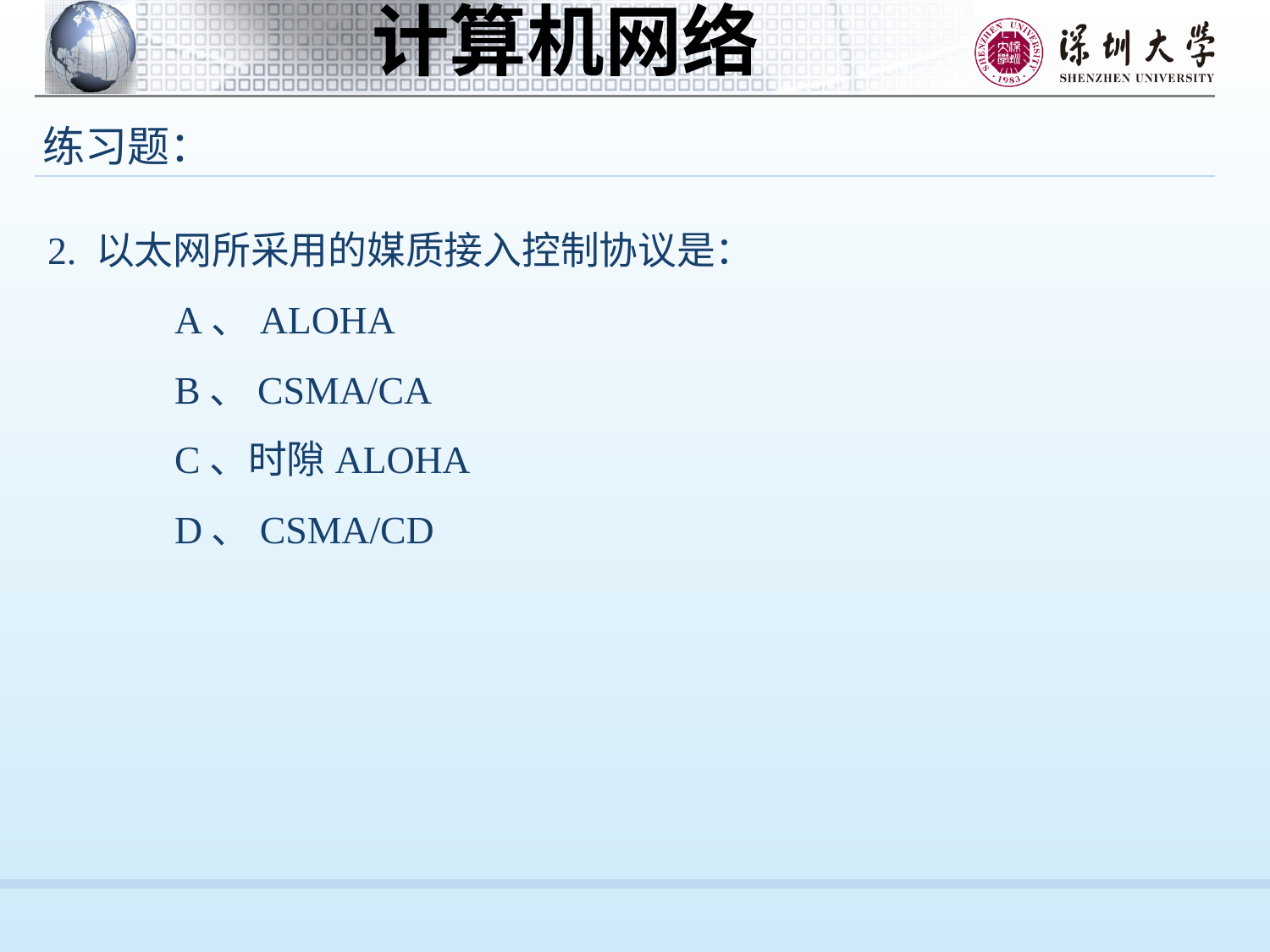

练习题：
2. 以太网所采用的媒质接入控制协议是：
	A、ALOHA
	B、CSMA/CA
	C、时隙ALOHA
	D、CSMA/CD